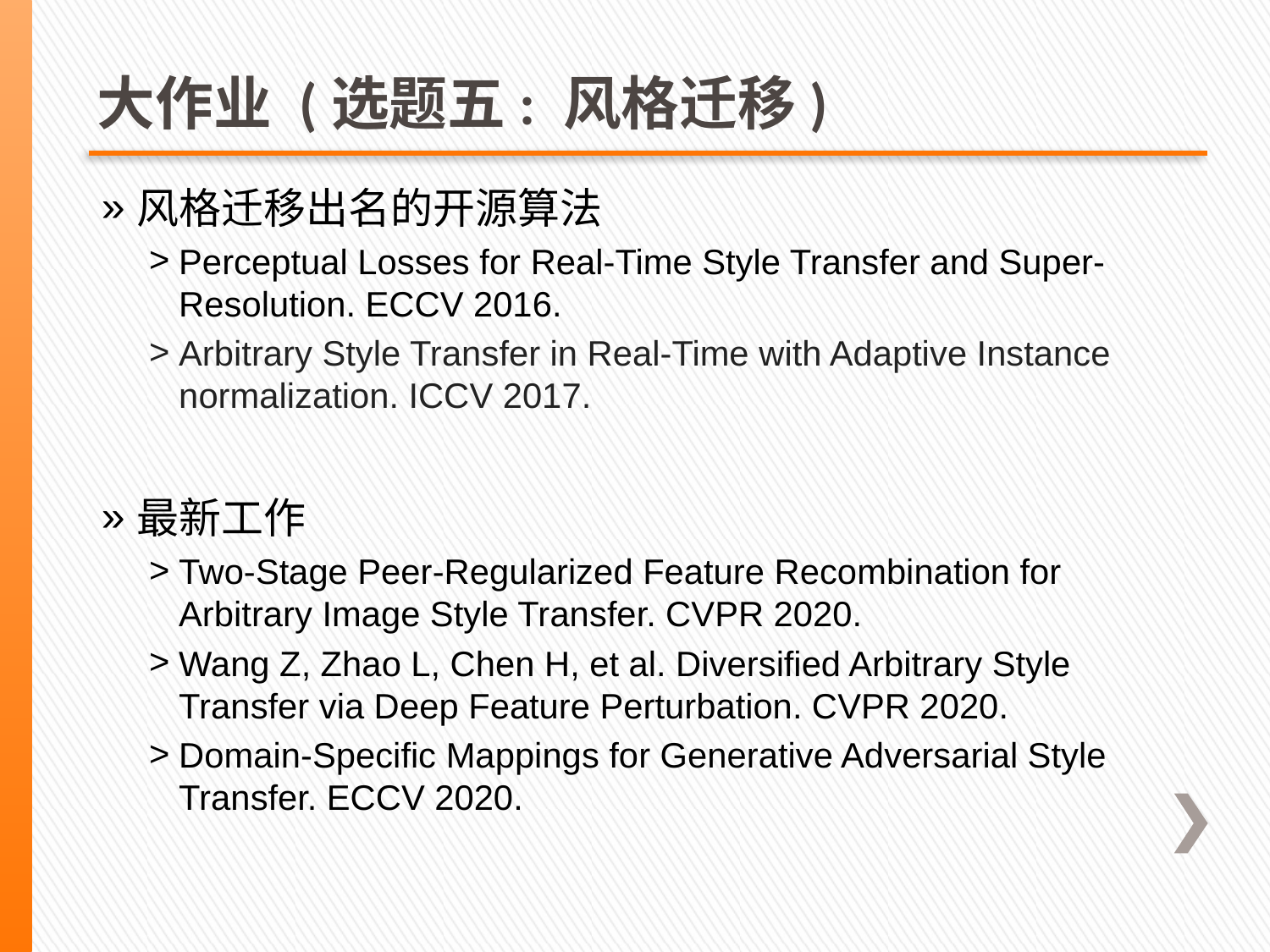

# 大作业 (选题五: 风格迁移)
风格迁移出名的开源算法
Perceptual Losses for Real-Time Style Transfer and Super-Resolution. ECCV 2016.
Arbitrary Style Transfer in Real-Time with Adaptive Instance normalization. ICCV 2017.

最新工作
Two-Stage Peer-Regularized Feature Recombination for Arbitrary Image Style Transfer. CVPR 2020.
Wang Z, Zhao L, Chen H, et al. Diversified Arbitrary Style Transfer via Deep Feature Perturbation. CVPR 2020.
Domain-Specific Mappings for Generative Adversarial Style Transfer. ECCV 2020.